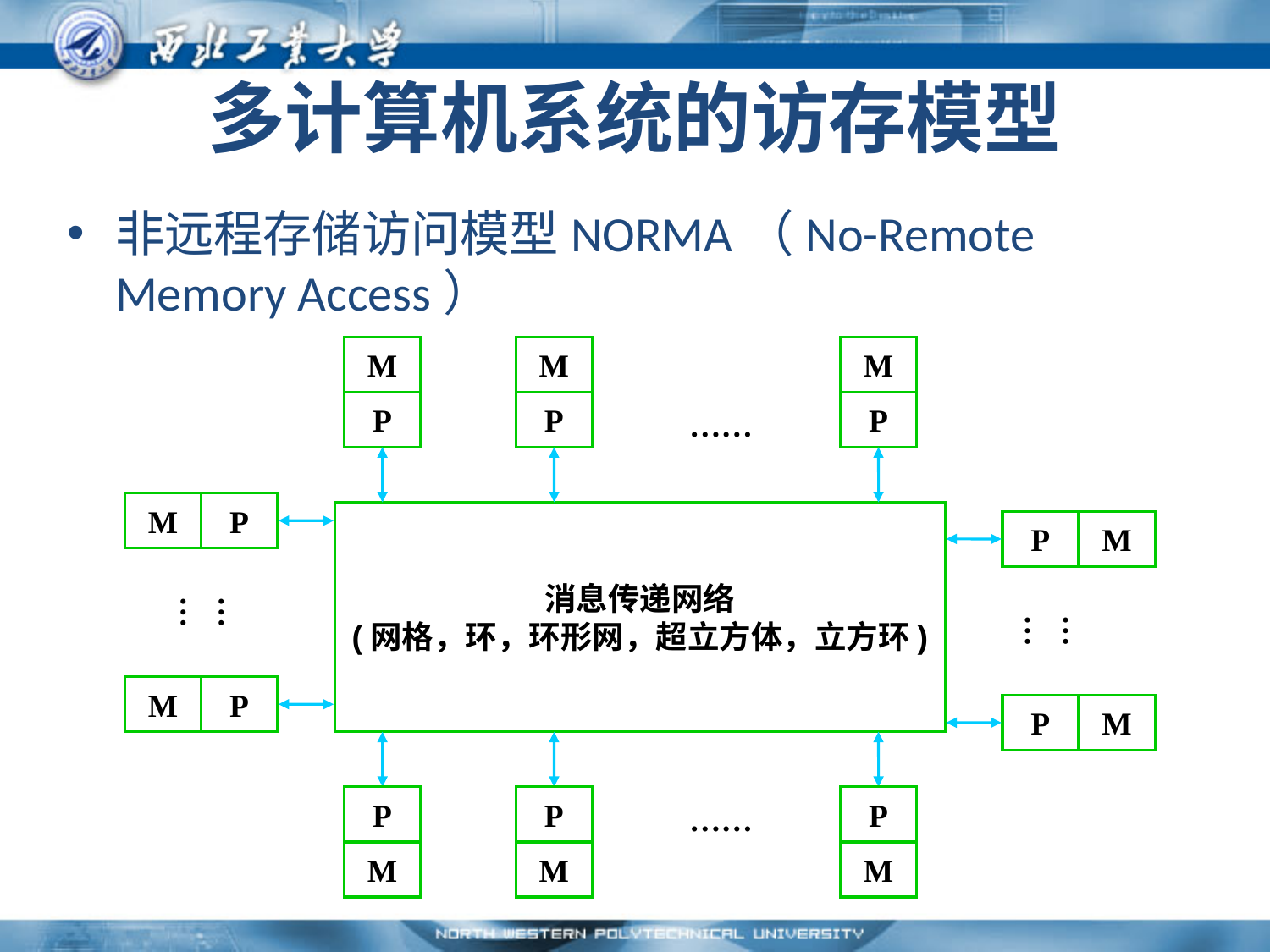

# 多计算机系统的访存模型
非远程存储访问模型NORMA（No-Remote Memory Access）
M
M
M
P
P
P
……

M
P

消息传递网络
(网格，环，环形网，超立方体，立方环)

P
M
……
……
M
P

P
M

P
P
P
……
M
M
M